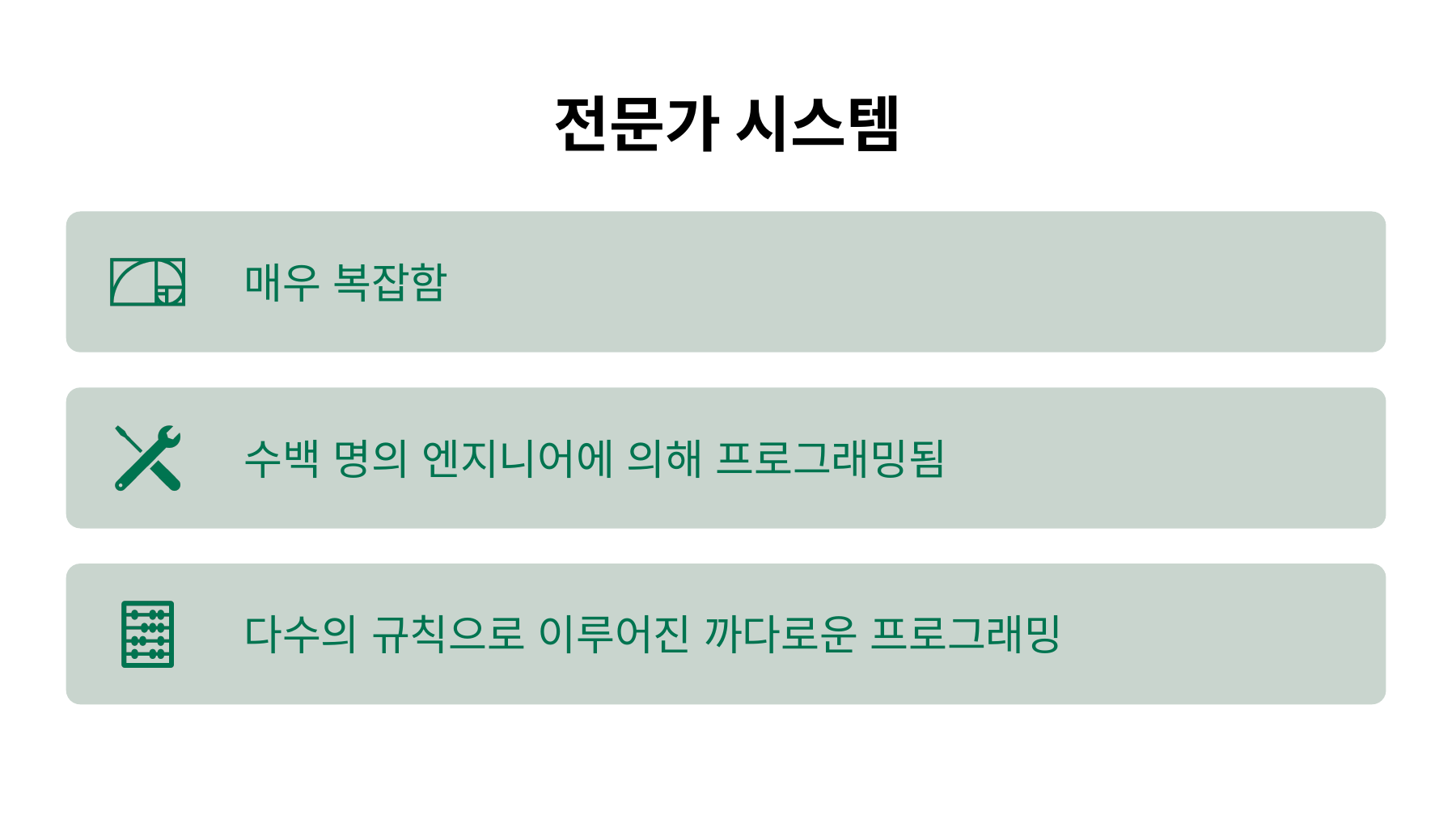

# 전문가 시스템

매우 복잡함

수백 명의 엔지니어에 의해 프로그래밍됨

다수의 규칙으로 이루어진 까다로운 프로그래밍